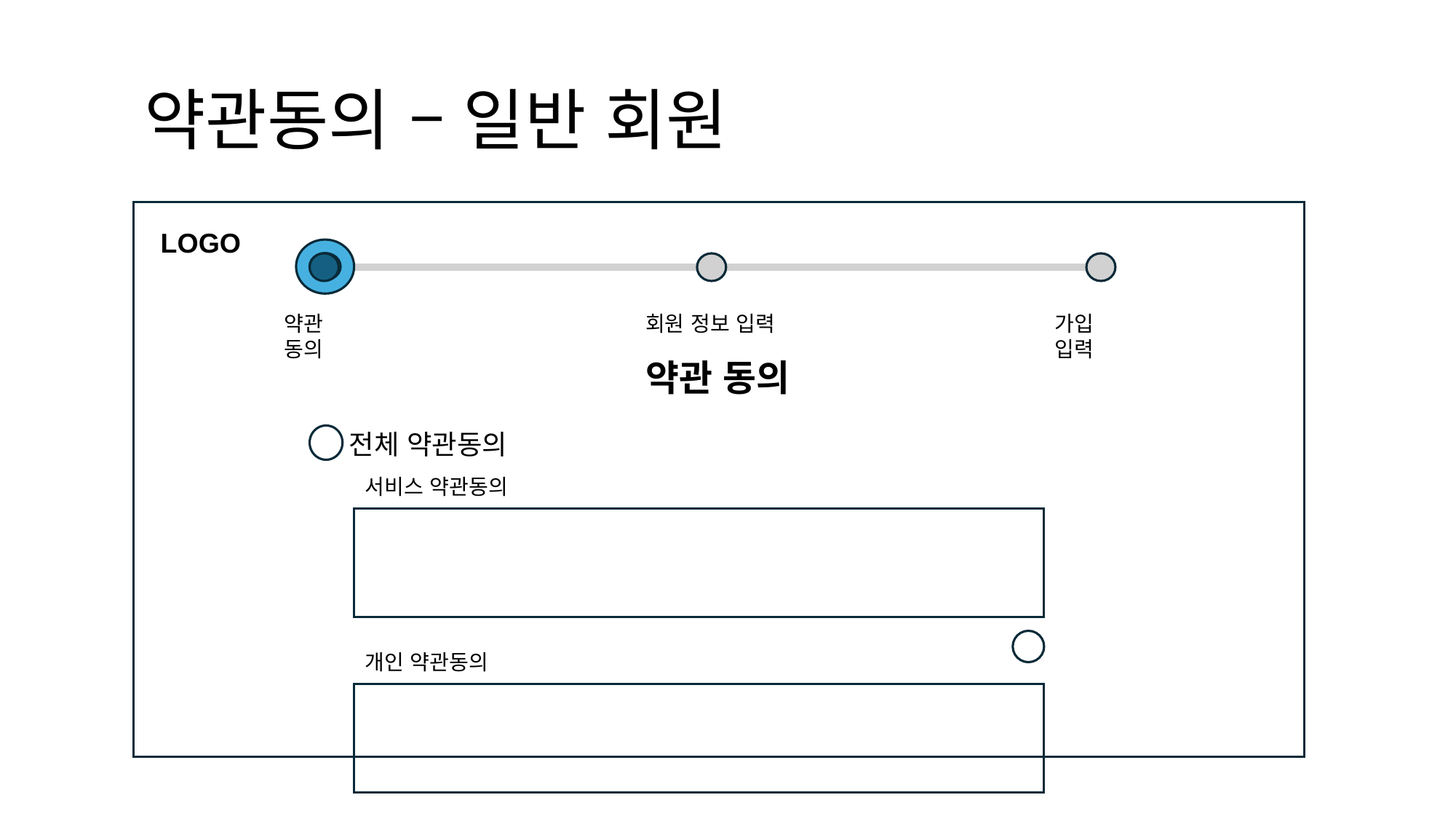

# 약관동의 – 일반 회원

LOGO

약관 동의
회원 정보 입력
가입 입력

약관 동의
전체 약관동의

서비스 약관동의

개인 약관동의